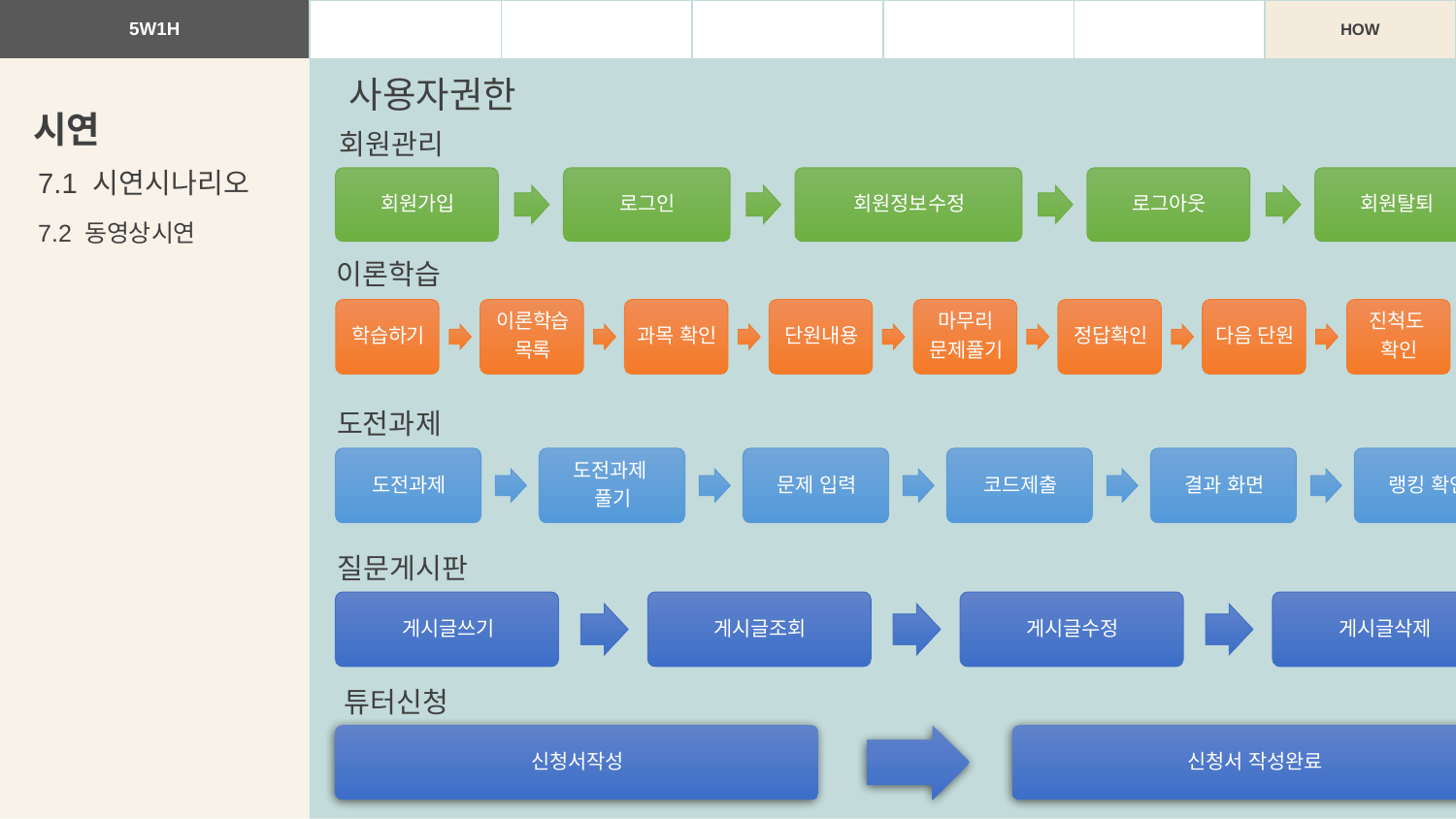

| 5W1H | WHAT | WHY | WHO |  |  | HOW |
| --- | --- | --- | --- | --- | --- | --- |
사용자권한
시연
회원관리
회원가입

로그인

회원정보수정

로그아웃

회원탈퇴
7.1 시연시나리오
7.2 동영상시연
이론학습
학습하기

이론학습
목록

과목 확인

단원내용

마무리
문제풀기

정답확인

다음 단원

진척도
확인
도전과제
도전과제

도전과제
풀기

문제 입력

코드제출

결과 화면

랭킹 확인
질문게시판
게시글쓰기

게시글조회

게시글수정

게시글삭제
튜터신청
신청서작성

신청서 작성완료